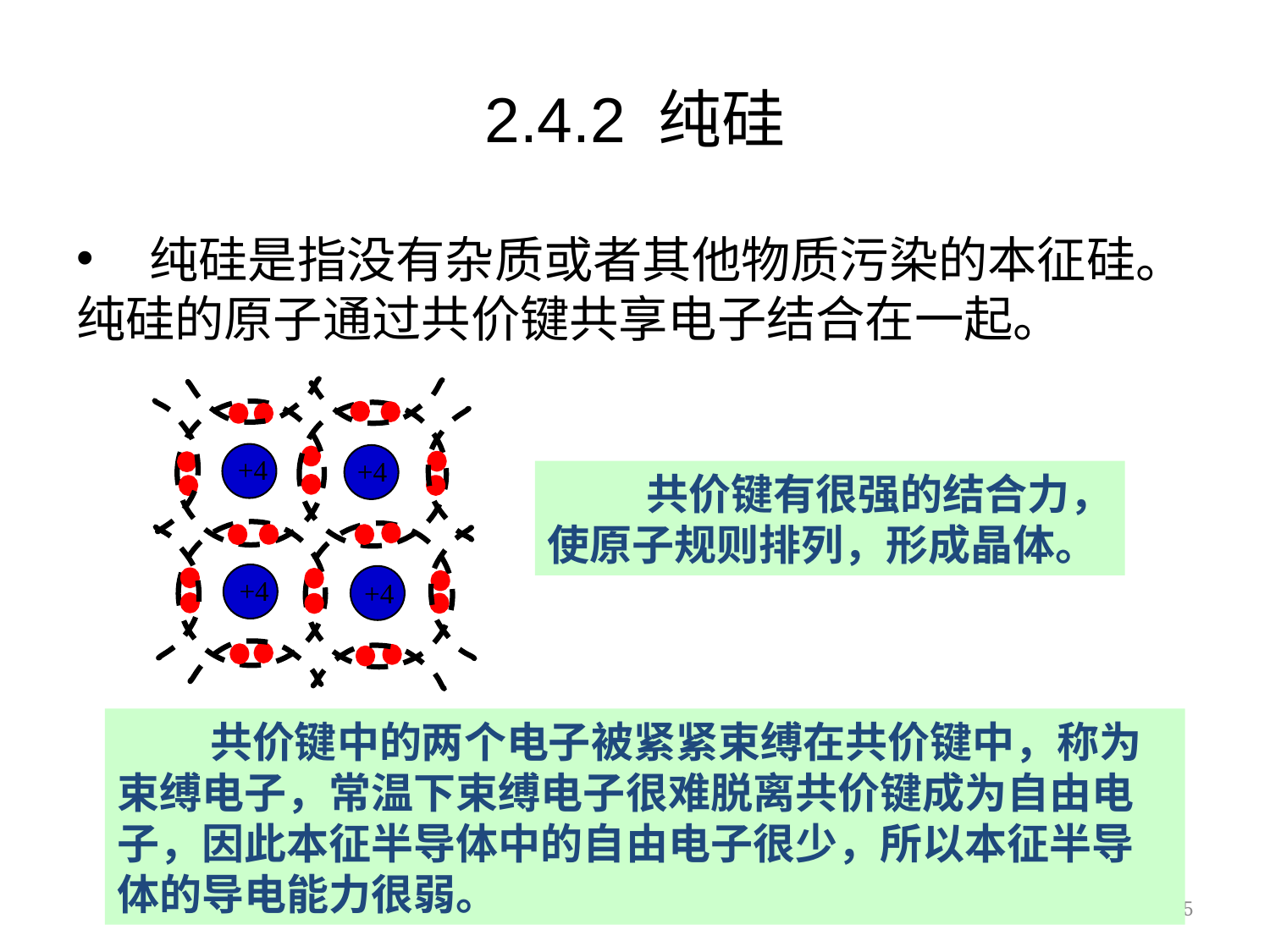

# 2.4.2 纯硅
    纯硅是指没有杂质或者其他物质污染的本征硅。纯硅的原子通过共价键共享电子结合在一起。

+4
+4

+4
+4

 共价键有很强的结合力，使原子规则排列，形成晶体。
共价键中的两个电子被紧紧束缚在共价键中，称为束缚电子，常温下束缚电子很难脱离共价键成为自由电子，因此本征半导体中的自由电子很少，所以本征半导体的导电能力很弱。
15